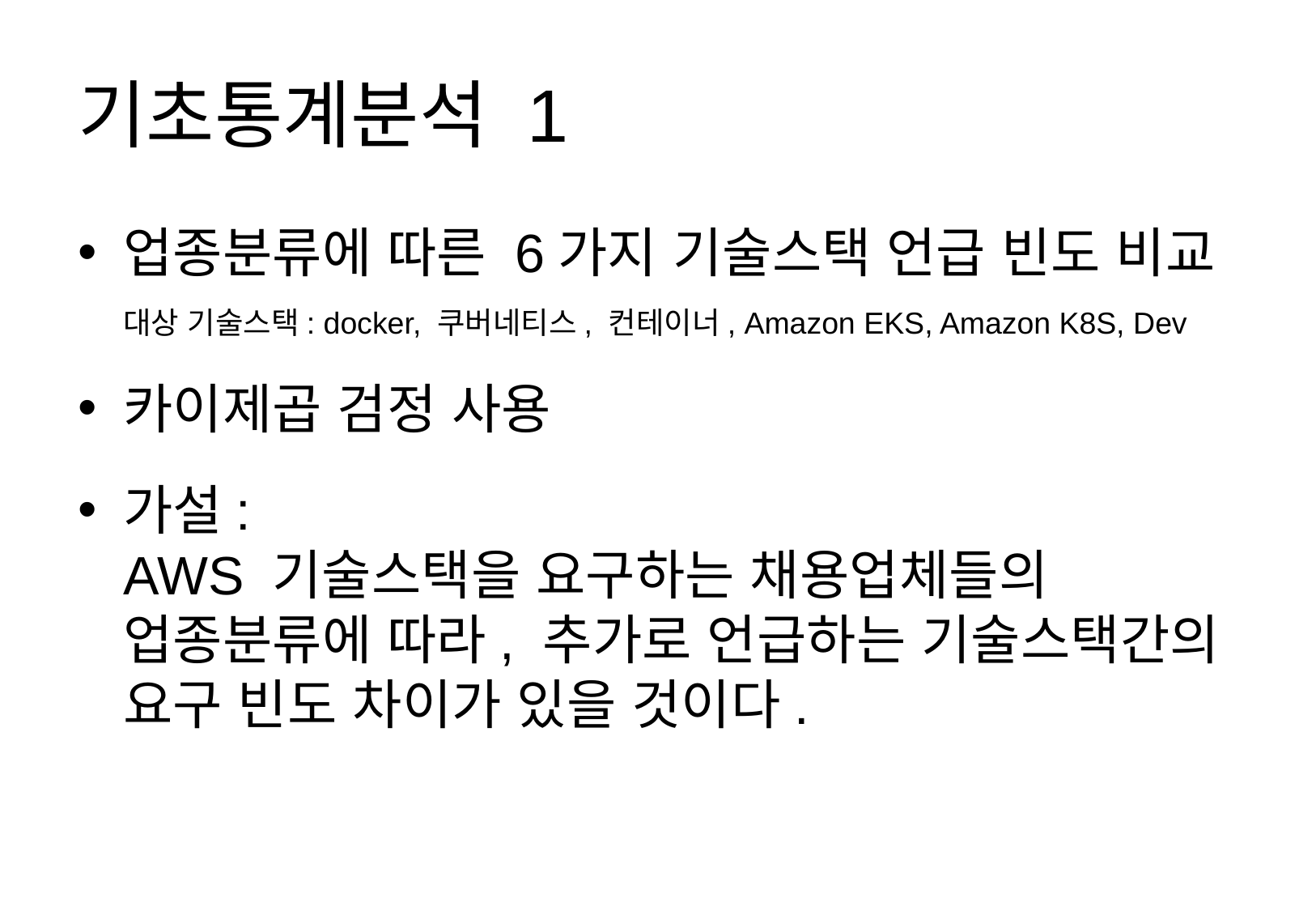

# 기초통계분석 1
업종분류에 따른 6가지 기술스택 언급 빈도 비교
대상 기술스택: docker, 쿠버네티스, 컨테이너, Amazon EKS, Amazon K8S, Dev

카이제곱 검정 사용

가설:
AWS 기술스택을 요구하는 채용업체들의 업종분류에 따라, 추가로 언급하는 기술스택간의 요구 빈도 차이가 있을 것이다.